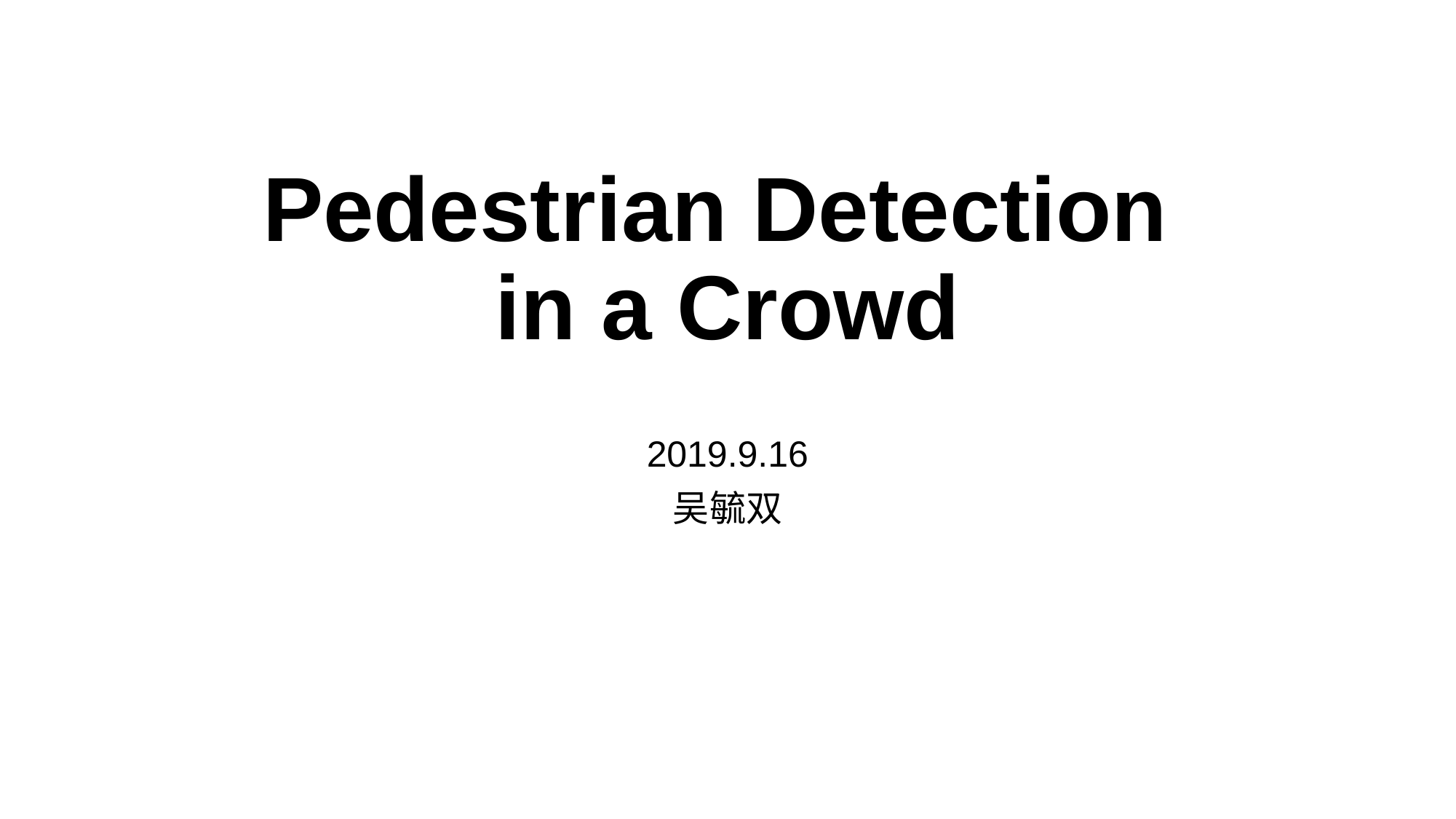

# Pedestrian Detection in a Crowd
2019.9.16
吴毓双